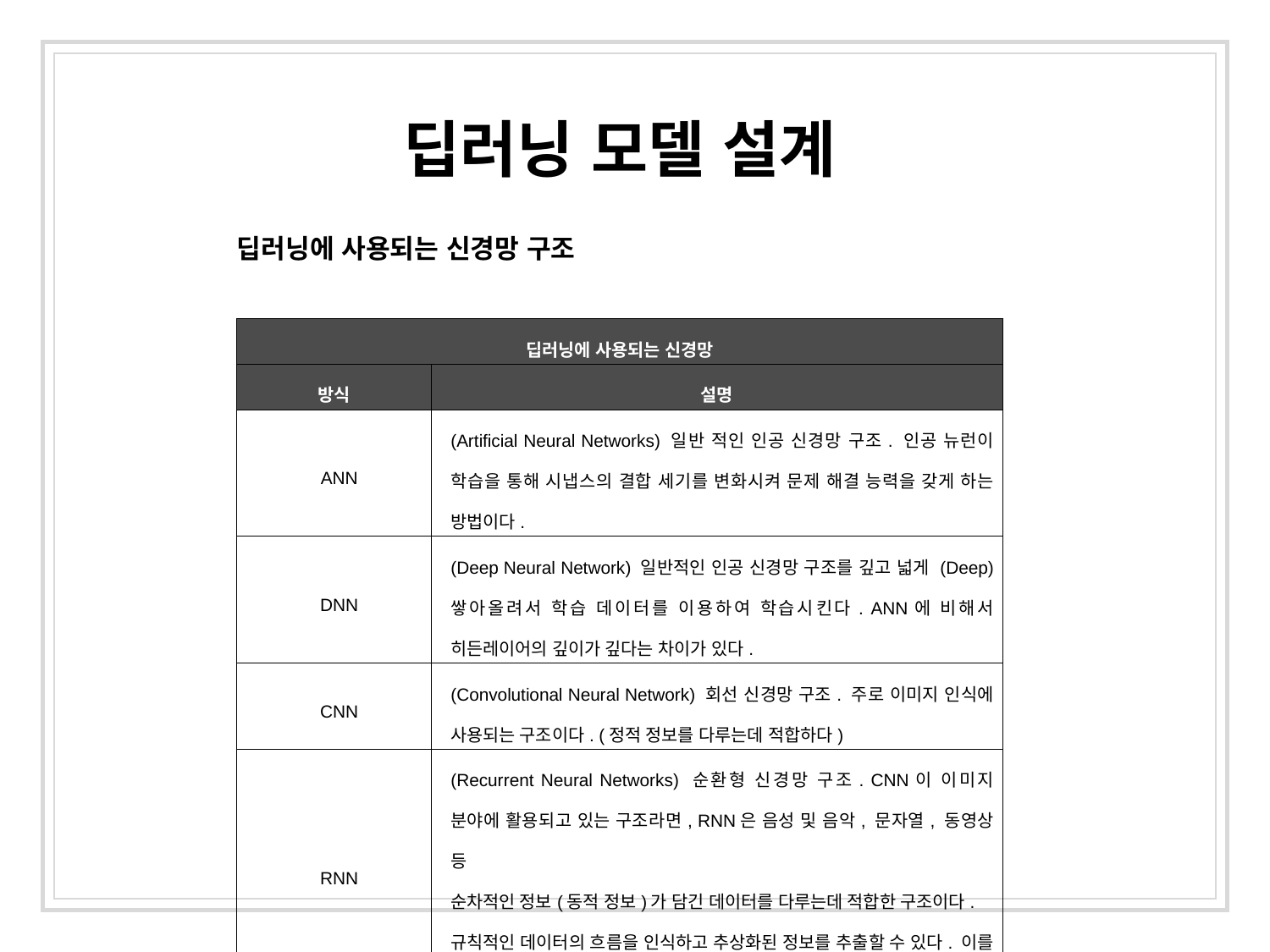

딥러닝 모델 설계
딥러닝에 사용되는 신경망 구조

| 딥러닝에 사용되는 신경망 |  |
| --- | --- |
| 방식 | 설명 |
| ANN | (Artificial Neural Networks) 일반 적인 인공 신경망 구조. 인공 뉴런이 학습을 통해 시냅스의 결합 세기를 변화시켜 문제 해결 능력을 갖게 하는 방법이다. |
| DNN | (Deep Neural Network) 일반적인 인공 신경망 구조를 깊고 넓게 (Deep) 쌓아올려서 학습 데이터를 이용하여 학습시킨다. ANN에 비해서 히든레이어의 깊이가 깊다는 차이가 있다. |
| CNN | (Convolutional Neural Network) 회선 신경망 구조. 주로 이미지 인식에 사용되는 구조이다. (정적 정보를 다루는데 적합하다) |
| RNN | (Recurrent Neural Networks) 순환형 신경망 구조. CNN이 이미지 분야에 활용되고 있는 구조라면, RNN은 음성 및 음악, 문자열, 동영상 등 순차적인 정보(동적 정보)가 담긴 데이터를 다루는데 적합한 구조이다. 규칙적인 데이터의 흐름을 인식하고 추상화된 정보를 추출할 수 있다. 이를 통해 음성인식 및 동영상 분류등 응용이 가능하다. |